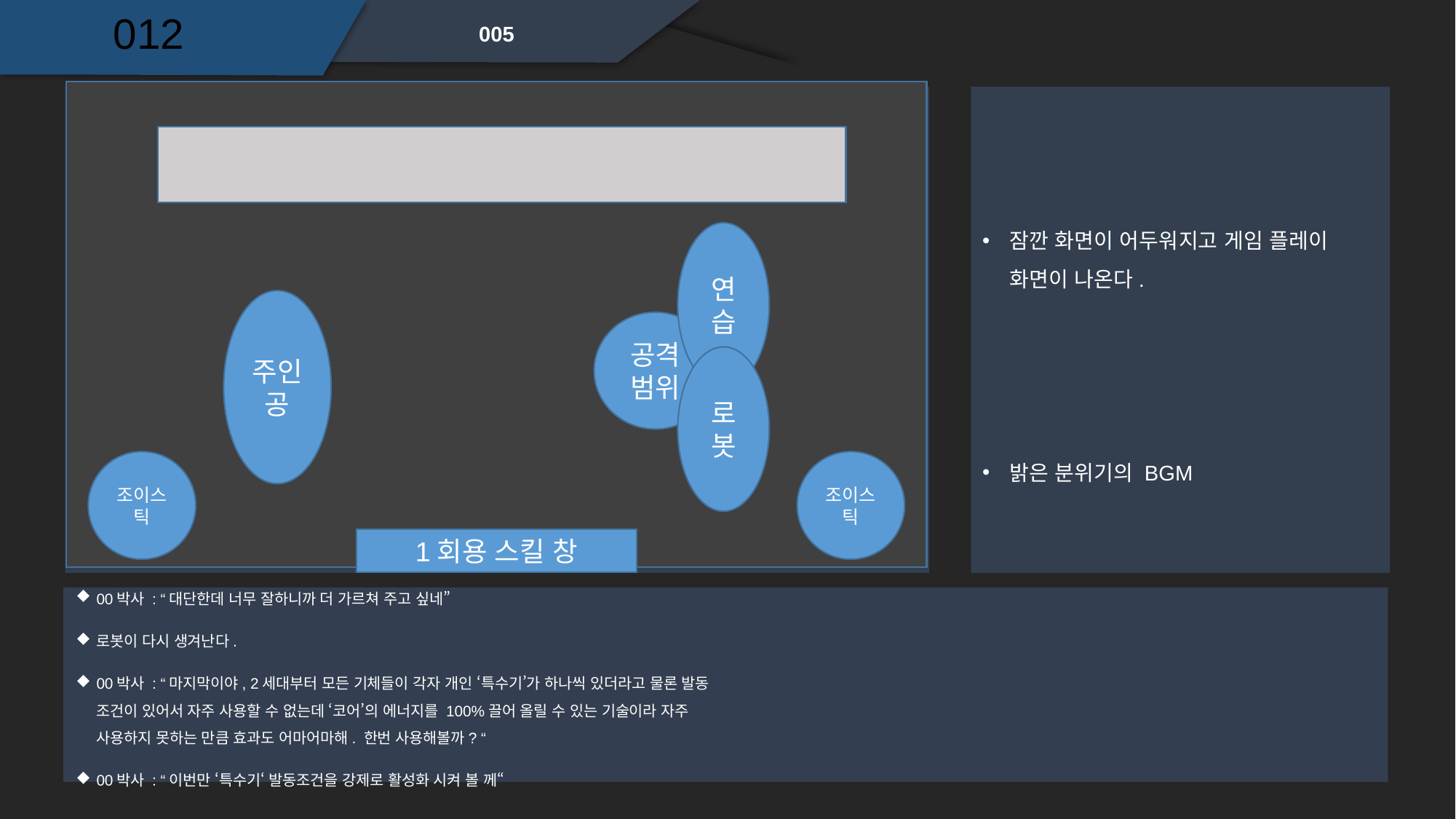

012
005

잠깐 화면이 어두워지고 게임 플레이 화면이 나온다.
연습
주인공
공격범위
로봇
밝은 분위기의 BGM
조이스틱
조이스틱
1회용 스킬 창
00박사 : “대단한데 너무 잘하니까 더 가르쳐 주고 싶네”
로봇이 다시 생겨난다.
00박사 : “마지막이야, 2세대부터 모든 기체들이 각자 개인 ‘특수기’가 하나씩 있더라고 물론 발동 조건이 있어서 자주 사용할 수 없는데 ‘코어’의 에너지를 100%끌어 올릴 수 있는 기술이라 자주 사용하지 못하는 만큼 효과도 어마어마해. 한번 사용해볼까? “
00박사 : “이번만 ‘특수기‘ 발동조건을 강제로 활성화 시켜 볼 께“